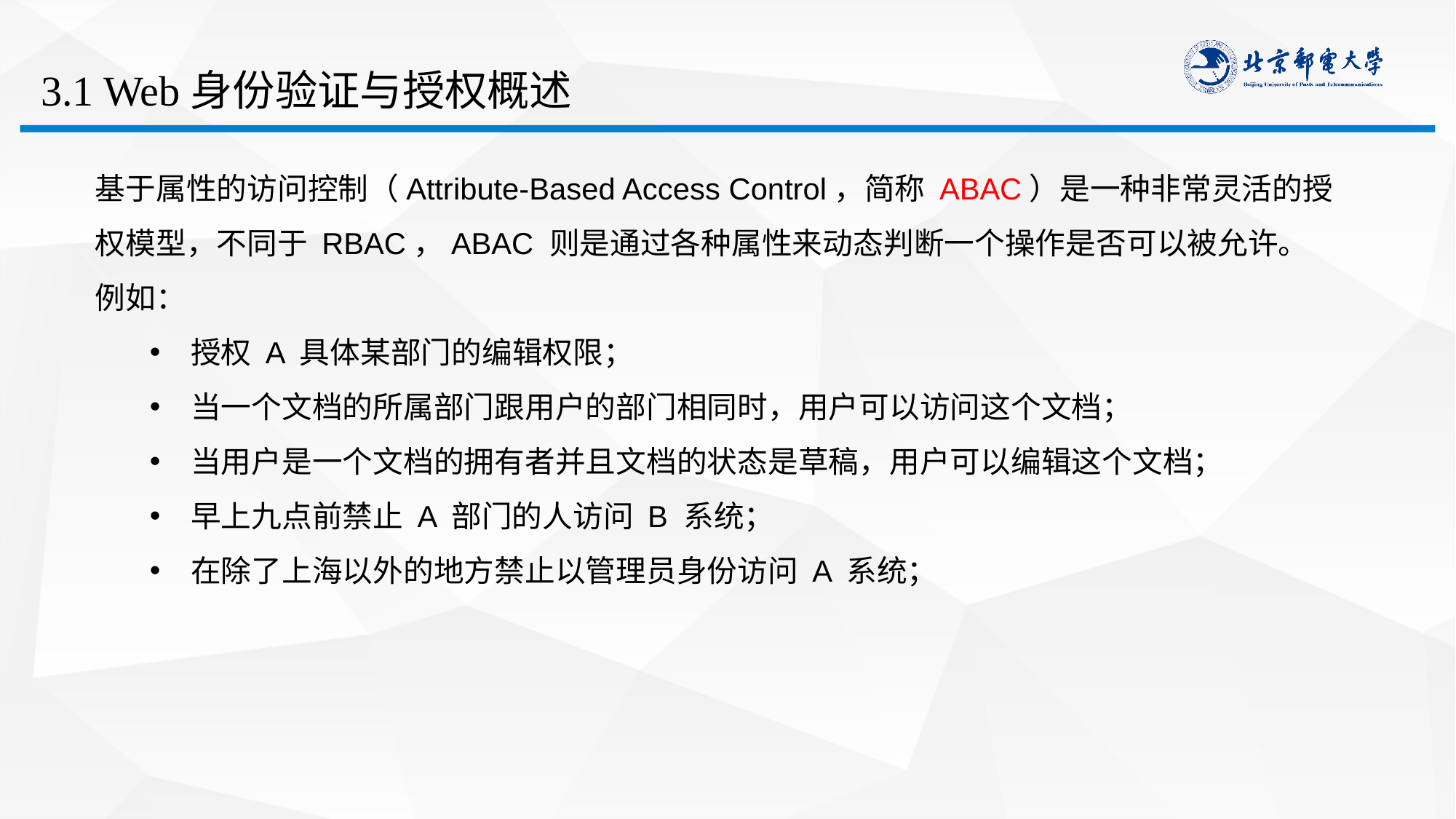

# 3.1 Web身份验证与授权概述
基于属性的访问控制（Attribute-Based Access Control，简称 ABAC）是一种非常灵活的授权模型，不同于 RBAC，ABAC 则是通过各种属性来动态判断一个操作是否可以被允许。
例如：
授权 A 具体某部门的编辑权限；
当一个文档的所属部门跟用户的部门相同时，用户可以访问这个文档；
当用户是一个文档的拥有者并且文档的状态是草稿，用户可以编辑这个文档；
早上九点前禁止 A 部门的人访问 B 系统；
在除了上海以外的地方禁止以管理员身份访问 A 系统；